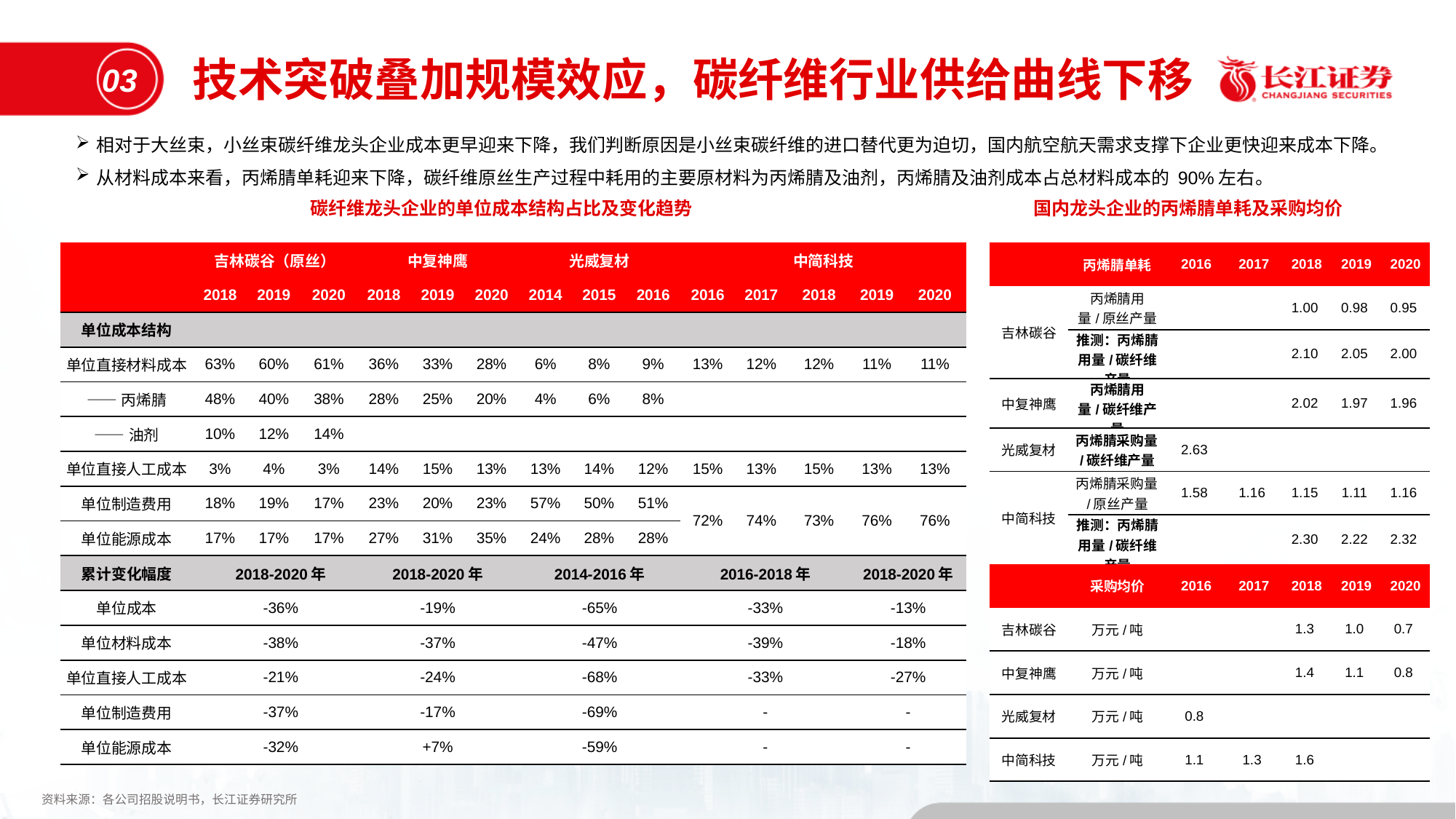

技术突破叠加规模效应，碳纤维行业供给曲线下移
03
相对于大丝束，小丝束碳纤维龙头企业成本更早迎来下降，我们判断原因是小丝束碳纤维的进口替代更为迫切，国内航空航天需求支撑下企业更快迎来成本下降。
从材料成本来看，丙烯腈单耗迎来下降，碳纤维原丝生产过程中耗用的主要原材料为丙烯腈及油剂，丙烯腈及油剂成本占总材料成本的 90%左右。
碳纤维龙头企业的单位成本结构占比及变化趋势
国内龙头企业的丙烯腈单耗及采购均价
|  | 吉林碳谷（原丝） |  |  | 中复神鹰 |  |  | 光威复材 |  |  | 中简科技 |  |  |  |  |
| --- | --- | --- | --- | --- | --- | --- | --- | --- | --- | --- | --- | --- | --- | --- |
|  | 2018 | 2019 | 2020 | 2018 | 2019 | 2020 | 2014 | 2015 | 2016 | 2016 | 2017 | 2018 | 2019 | 2020 |
| 单位成本结构 |  |  |  |  |  |  |  |  |  |  |  |  |  |  |
| 单位直接材料成本 | 63% | 60% | 61% | 36% | 33% | 28% | 6% | 8% | 9% | 13% | 12% | 12% | 11% | 11% |
| ——丙烯腈 | 48% | 40% | 38% | 28% | 25% | 20% | 4% | 6% | 8% |  |  |  |  |  |
| ——油剂 | 10% | 12% | 14% |  |  |  |  |  |  |  |  |  |  |  |
| 单位直接人工成本 | 3% | 4% | 3% | 14% | 15% | 13% | 13% | 14% | 12% | 15% | 13% | 15% | 13% | 13% |
| 单位制造费用 | 18% | 19% | 17% | 23% | 20% | 23% | 57% | 50% | 51% | 72% | 74% | 73% | 76% | 76% |
| 单位能源成本 | 17% | 17% | 17% | 27% | 31% | 35% | 24% | 28% | 28% |  |  |  |  |  |
| 累计变化幅度 | 2018-2020年 |  |  | 2018-2020年 |  |  | 2014-2016年 |  |  | 2016-2018年 |  |  | 2018-2020年 |  |
| 单位成本 | -36% |  |  | -19% |  |  | -65% |  |  | -33% |  |  | -13% |  |
| 单位材料成本 | -38% |  |  | -37% |  |  | -47% |  |  | -39% |  |  | -18% |  |
| 单位直接人工成本 | -21% |  |  | -24% |  |  | -68% |  |  | -33% |  |  | -27% |  |
| 单位制造费用 | -37% |  |  | -17% |  |  | -69% |  |  | - |  |  | - |  |
| 单位能源成本 | -32% |  |  | +7% |  |  | -59% |  |  | - |  |  | - |  |
|  | 丙烯腈单耗 | 2016 | 2017 | 2018 | 2019 | 2020 |
| --- | --- | --- | --- | --- | --- | --- |
| 吉林碳谷 | 丙烯腈用量/原丝产量 |  |  | 1.00 | 0.98 | 0.95 |
|  | 推测：丙烯腈用量/碳纤维产量 |  |  | 2.10 | 2.05 | 2.00 |
| 中复神鹰 | 丙烯腈用量/碳纤维产量 |  |  | 2.02 | 1.97 | 1.96 |
| 光威复材 | 丙烯腈采购量/碳纤维产量 | 2.63 |  |  |  |  |
| 中简科技 | 丙烯腈采购量/原丝产量 | 1.58 | 1.16 | 1.15 | 1.11 | 1.16 |
|  | 推测：丙烯腈用量/碳纤维产量 |  |  | 2.30 | 2.22 | 2.32 |
|  | 采购均价 | 2016 | 2017 | 2018 | 2019 | 2020 |
| 吉林碳谷 | 万元/吨 |  |  | 1.3 | 1.0 | 0.7 |
| 中复神鹰 | 万元/吨 |  |  | 1.4 | 1.1 | 0.8 |
| 光威复材 | 万元/吨 | 0.8 |  |  |  |  |
| 中简科技 | 万元/吨 | 1.1 | 1.3 | 1.6 |  |  |

资料来源：各公司招股说明书，长江证券研究所